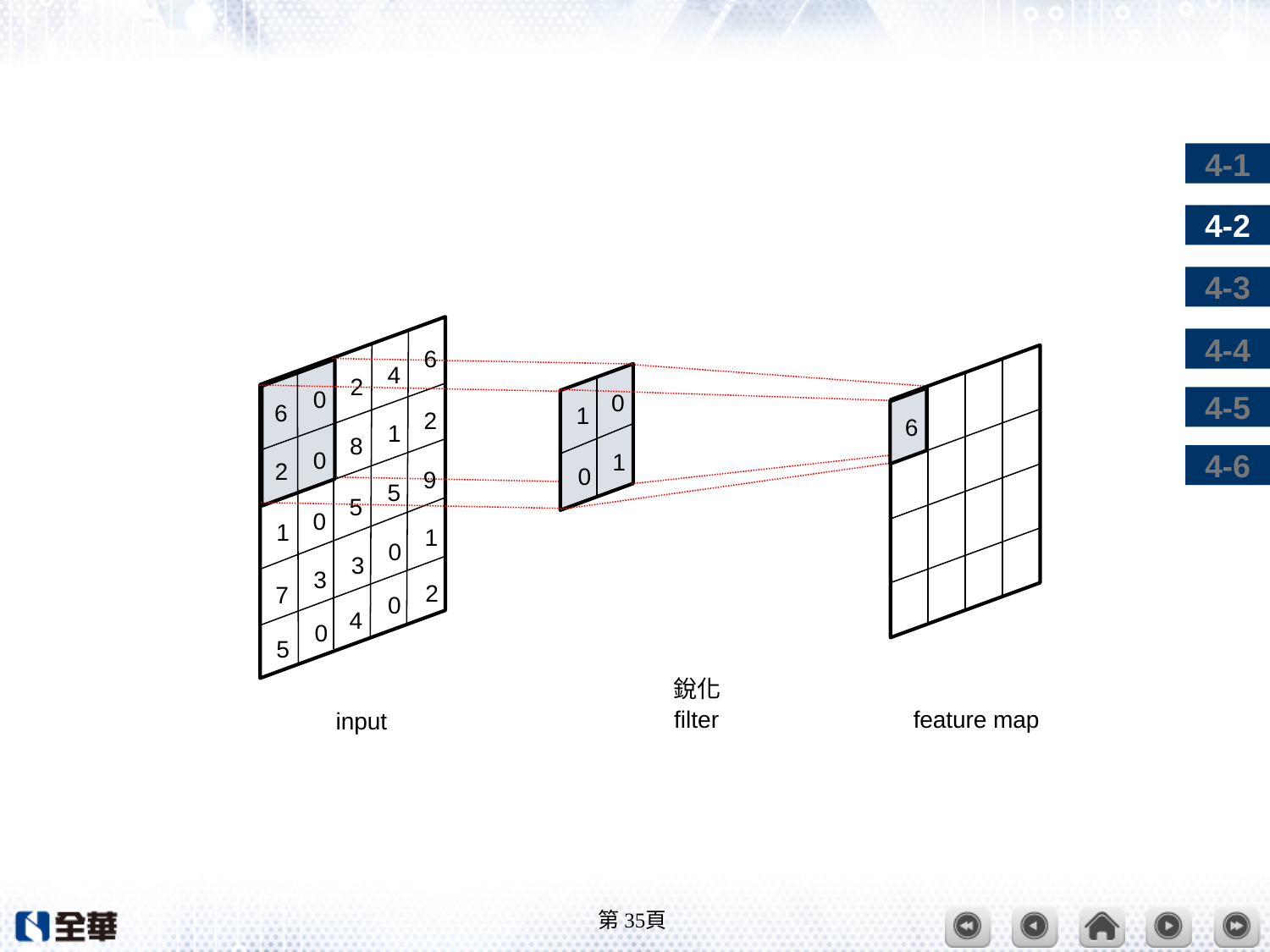

#

6
4
2
0
0
6
1

2

6

1

8
0
1
2
0
9
5
5
0
1
1
0
3
3
2
7
0
4
0
5
銳化
feature map
filter
input